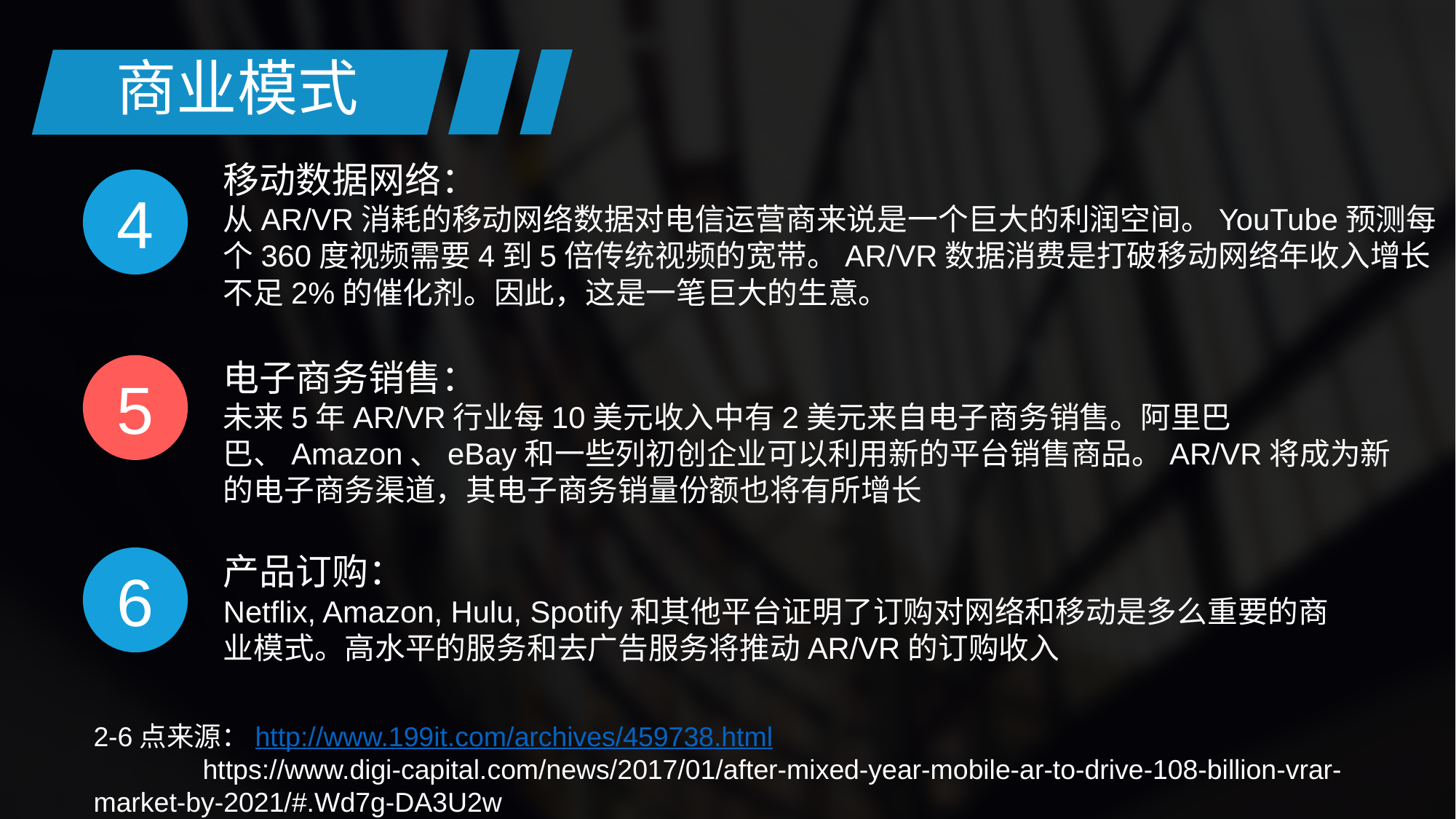

商业模式

移动数据网络：
从AR/VR消耗的移动网络数据对电信运营商来说是一个巨大的利润空间。YouTube预测每个360度视频需要4到5倍传统视频的宽带。AR/VR数据消费是打破移动网络年收入增长不足2%的催化剂。因此，这是一笔巨大的生意。
4
电子商务销售：
未来5年AR/VR行业每10美元收入中有2美元来自电子商务销售。阿里巴巴、Amazon、eBay和一些列初创企业可以利用新的平台销售商品。AR/VR将成为新的电子商务渠道，其电子商务销量份额也将有所增长
5
产品订购：
Netflix, Amazon, Hulu, Spotify和其他平台证明了订购对网络和移动是多么重要的商业模式。高水平的服务和去广告服务将推动AR/VR的订购收入
6
2-6点来源：http://www.199it.com/archives/459738.html
	https://www.digi-capital.com/news/2017/01/after-mixed-year-mobile-ar-to-drive-108-billion-vrar-market-by-2021/#.Wd7g-DA3U2w